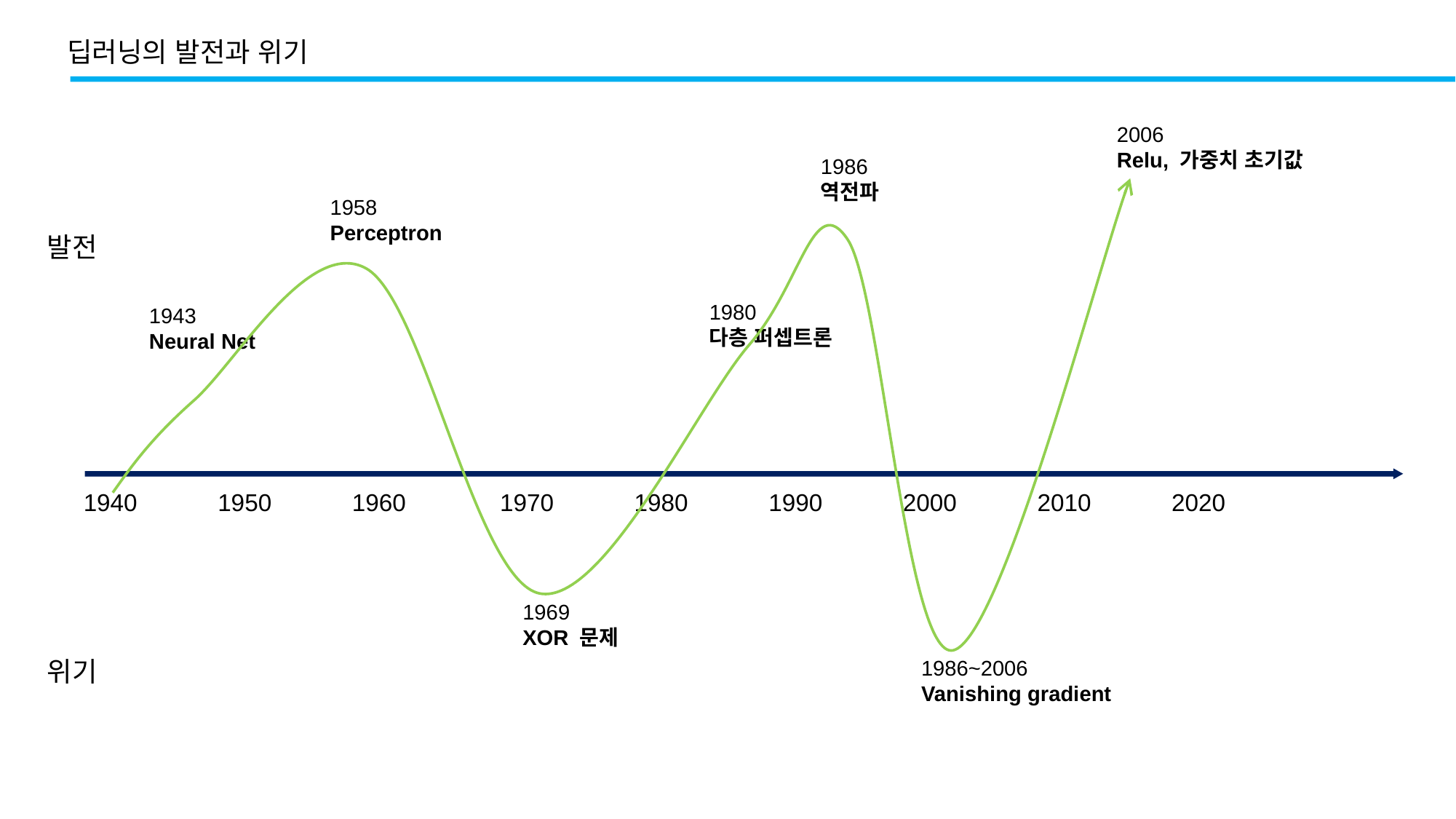

딥러닝의 발전과 위기

2006
Relu, 가중치 초기값
1986
역전파

1958
Perceptron
발전
1980
다층 퍼셉트론
1943
Neural Net

1940            1950            1960              1970            1980            1990            2000            2010            2020
1969
XOR 문제
위기
1986~2006
Vanishing gradient